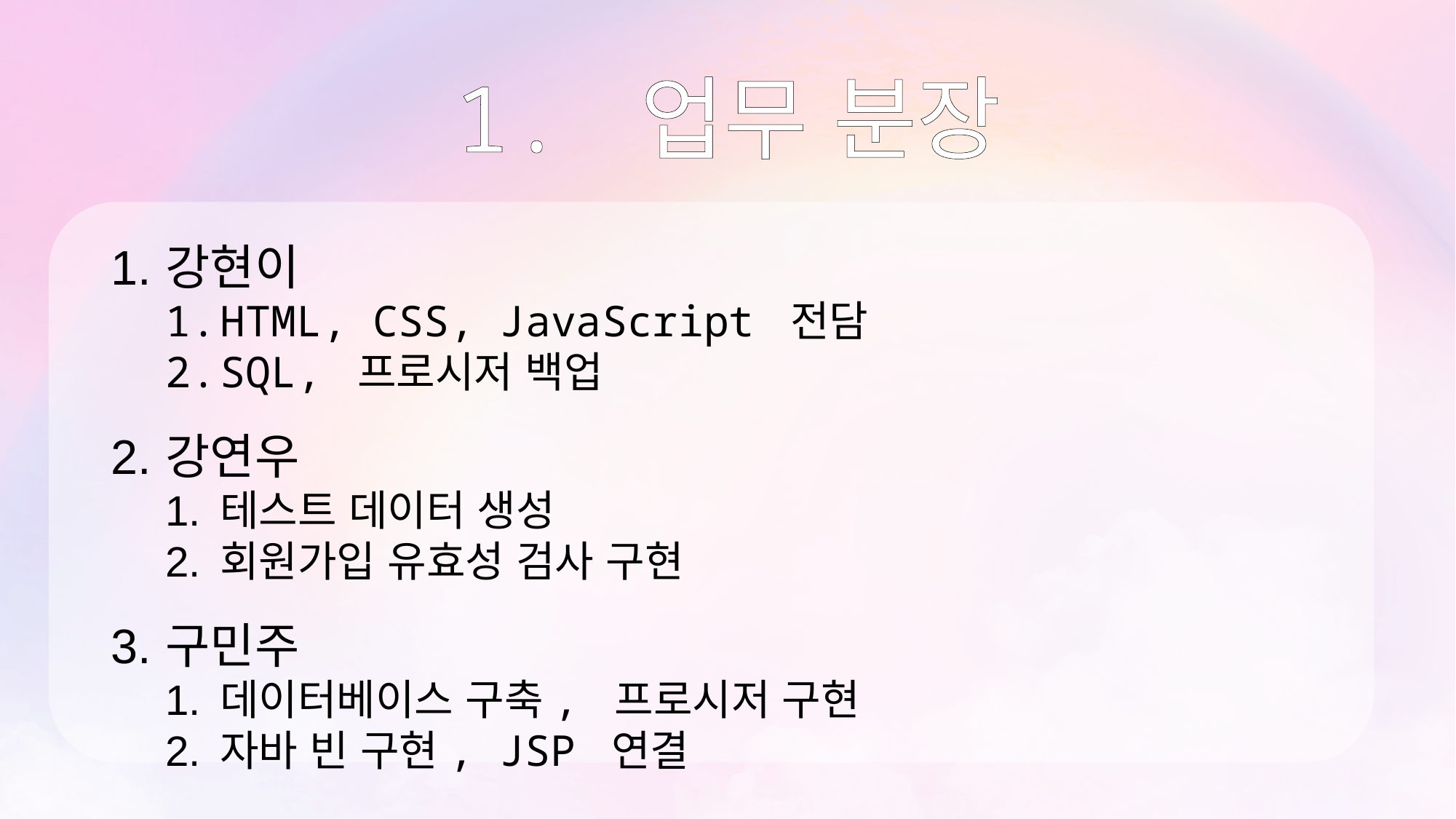

# 1. 업무 분장

강현이
HTML, CSS, JavaScript 전담
SQL, 프로시저 백업
강연우
테스트 데이터 생성
회원가입 유효성 검사 구현
구민주
데이터베이스 구축, 프로시저 구현
자바 빈 구현, JSP 연결